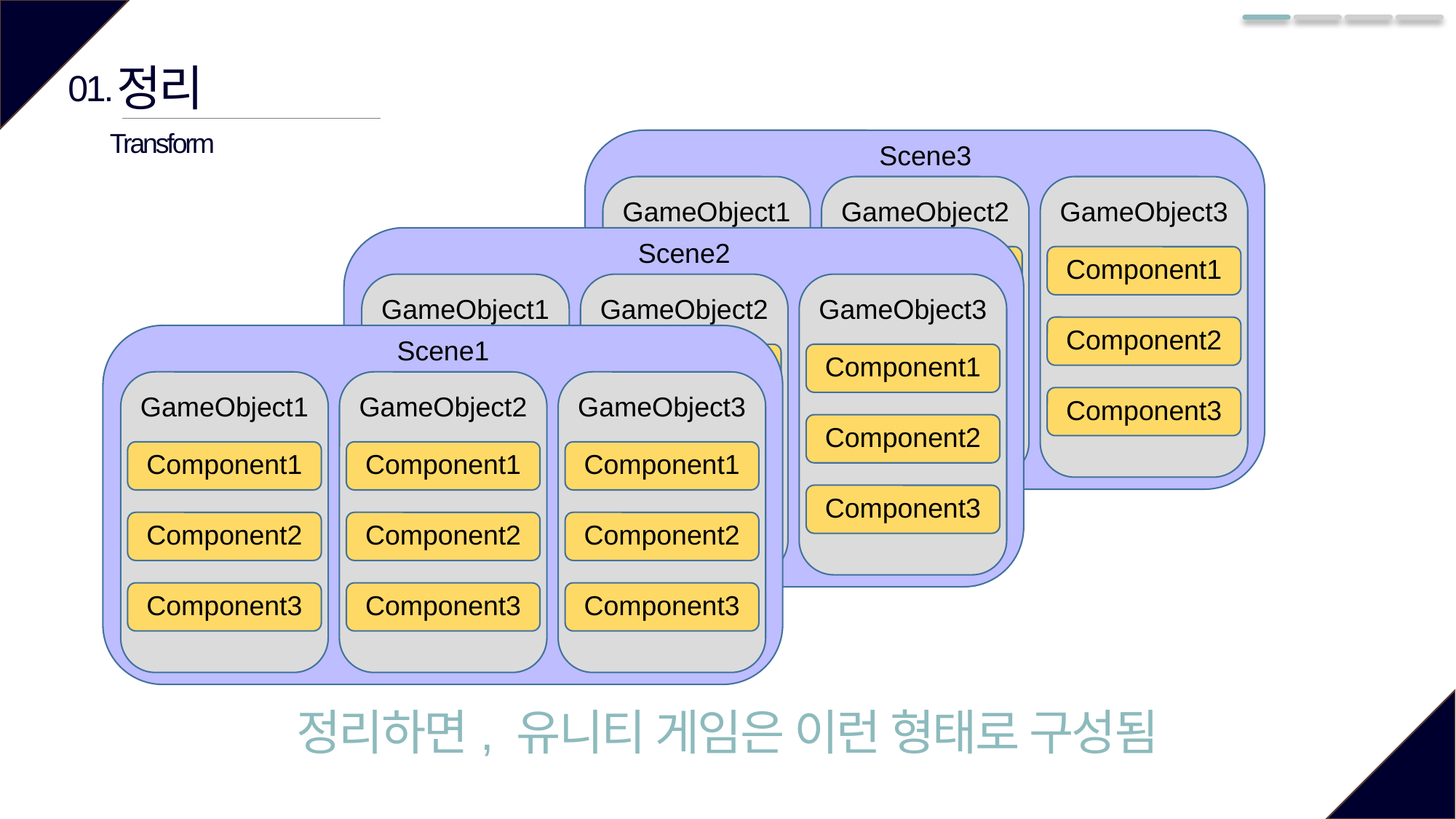

정리
01.
Transform

Scene3

GameObject3
Component1

Component2

Component3

GameObject1
Component1

Component2

Component3

GameObject2
Component1

Component2

Component3

Scene2

GameObject3
Component1

Component2

Component3

GameObject1
Component1

Component2

Component3

GameObject2
Component1

Component2

Component3

Scene1

GameObject3
Component1

Component2

Component3

GameObject1
Component1

Component2

Component3

GameObject2
Component1

Component2

Component3

정리하면, 유니티 게임은 이런 형태로 구성됨